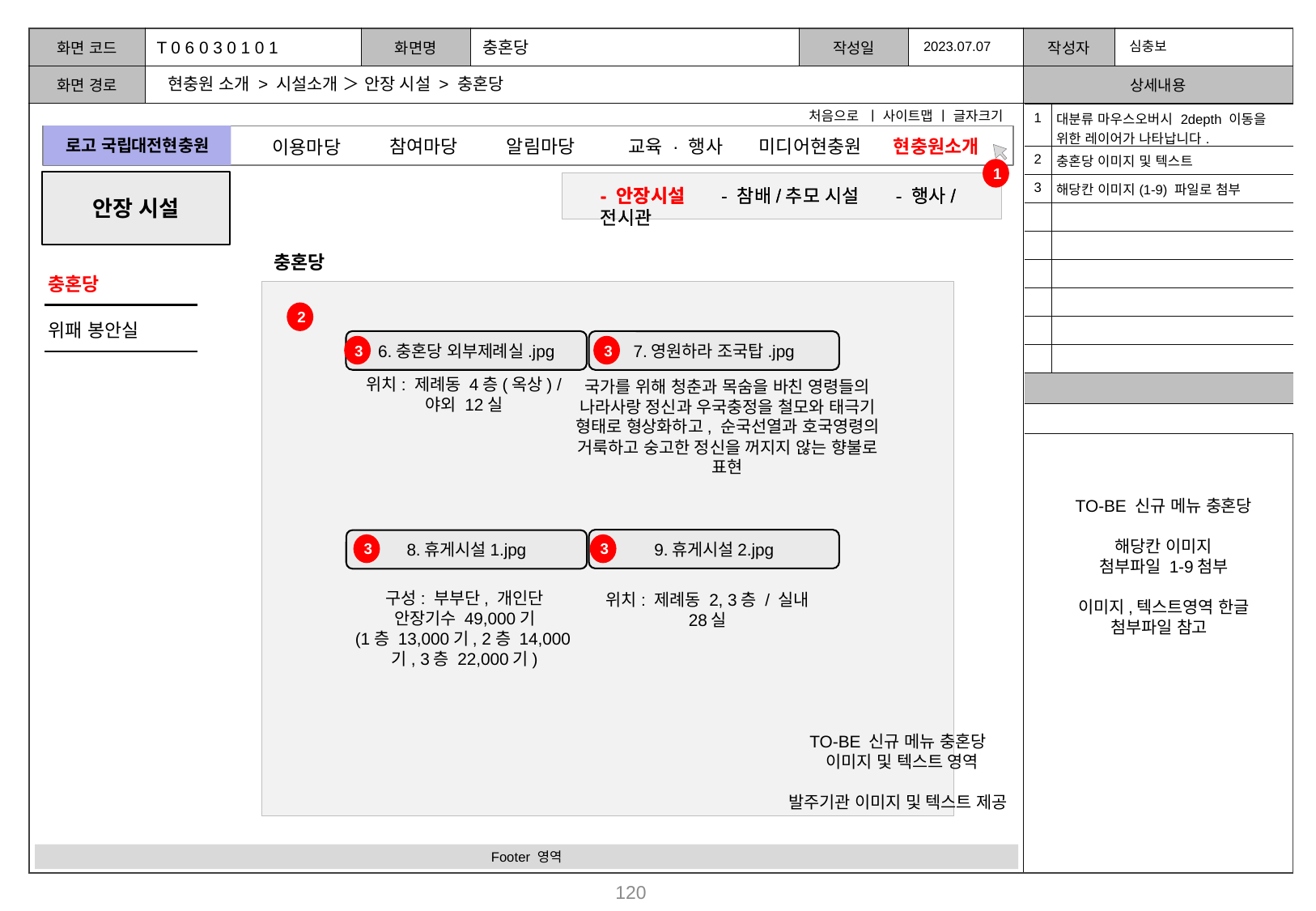

T 0 6 0 3 0 1 0 1
충혼당
2023.07.07
심충보
현충원 소개 > 시설소개 ＞ 안장 시설 > 충혼당
처음으로  ㅣ 사이트맵 ㅣ 글자크기
| 1 | 대분류 마우스오버시 2depth 이동을 위한 레이어가 나타납니다. |
| --- | --- |
| 2 | 충혼당 이미지 및 텍스트 |
| 3 | 해당칸 이미지(1-9) 파일로 첨부 |
|  |  |
|  |  |
|  |  |
|  |  |
|  |  |
|  |  |
|  |  |
|  |  |
로고 국립대전현충원

참여마당
알림마당
미디어현충원
교육 · 행사
현충원소개
이용마당

1
안장 시설

- 안장시설      - 참배/추모 시설      - 행사/전시관
- 안장시설      - 참배/추모 시설      - 행사/전시관
충혼당
충혼당

2
위패 봉안실
6.충혼당 외부제례실.jpg
7.영원하라 조국탑.jpg
3
3
위치: 제례동 4층(옥상) / 야외 12실
국가를 위해 청춘과 목숨을 바친 영령들의 나라사랑 정신과 우국충정을 철모와 태극기 형태로 형상화하고, 순국선열과 호국영령의 거룩하고 숭고한 정신을 꺼지지 않는 향불로 표현

TO-BE 신규 메뉴 충혼당

해당칸 이미지
첨부파일 1-9첨부

이미지,텍스트영역 한글 첨부파일 참고
9.휴게시설2.jpg
8.휴게시설1.jpg
3
3
구성: 부부단, 개인단 안장기수 49,000기
(1층 13,000기, 2층 14,000기, 3층 22,000기)
위치: 제례동 2, 3층 / 실내 28실
 TO-BE 신규 메뉴 충혼당
 이미지 및 텍스트 영역

발주기관 이미지 및 텍스트 제공
Footer 영역